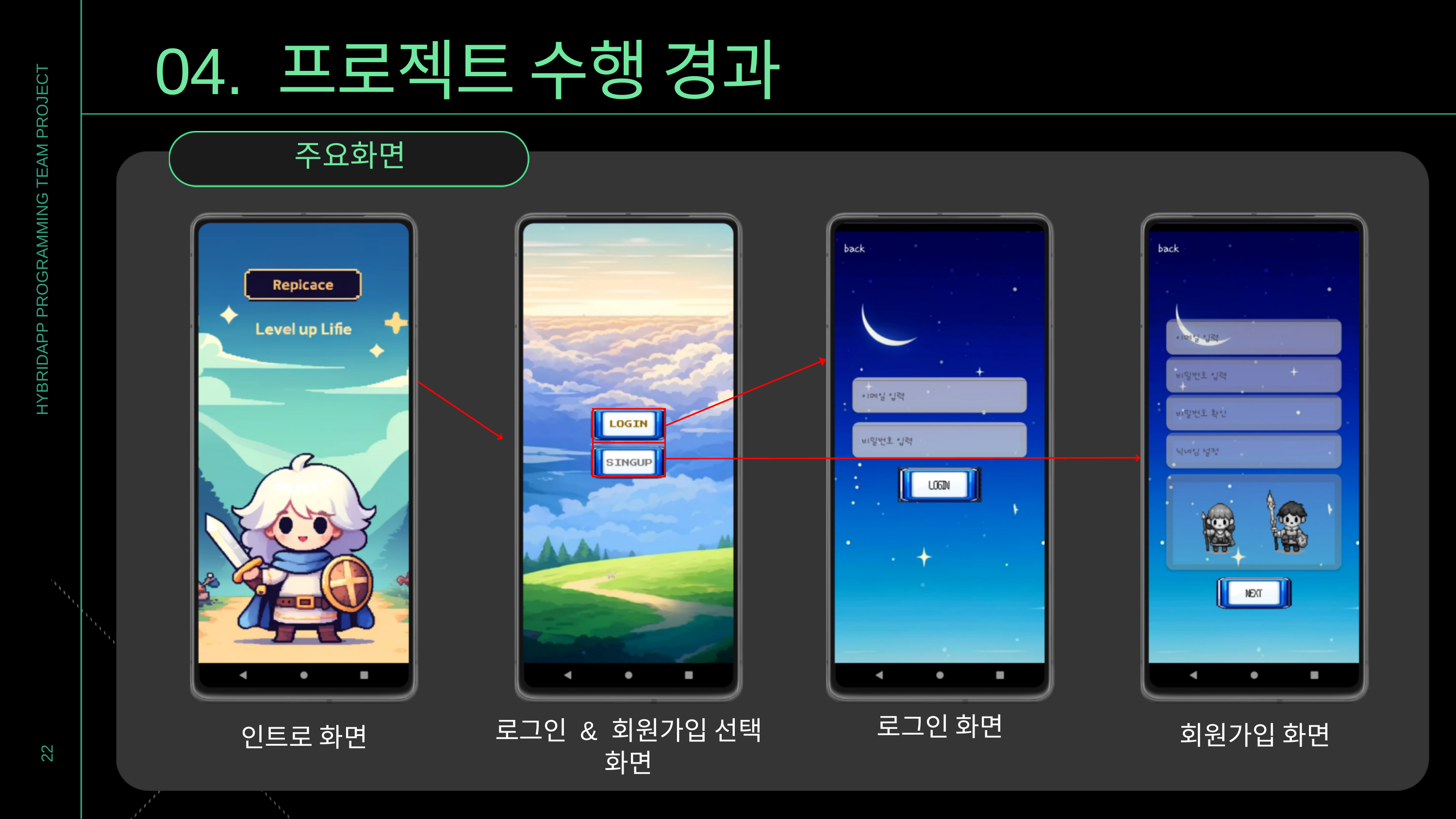

04. 프로젝트 수행 경과

주요화면

HYBRIDAPP PROGRAMMING TEAM PROJECT

22

로그인 화면
로그인 & 회원가입 선택 화면
회원가입 화면
인트로 화면